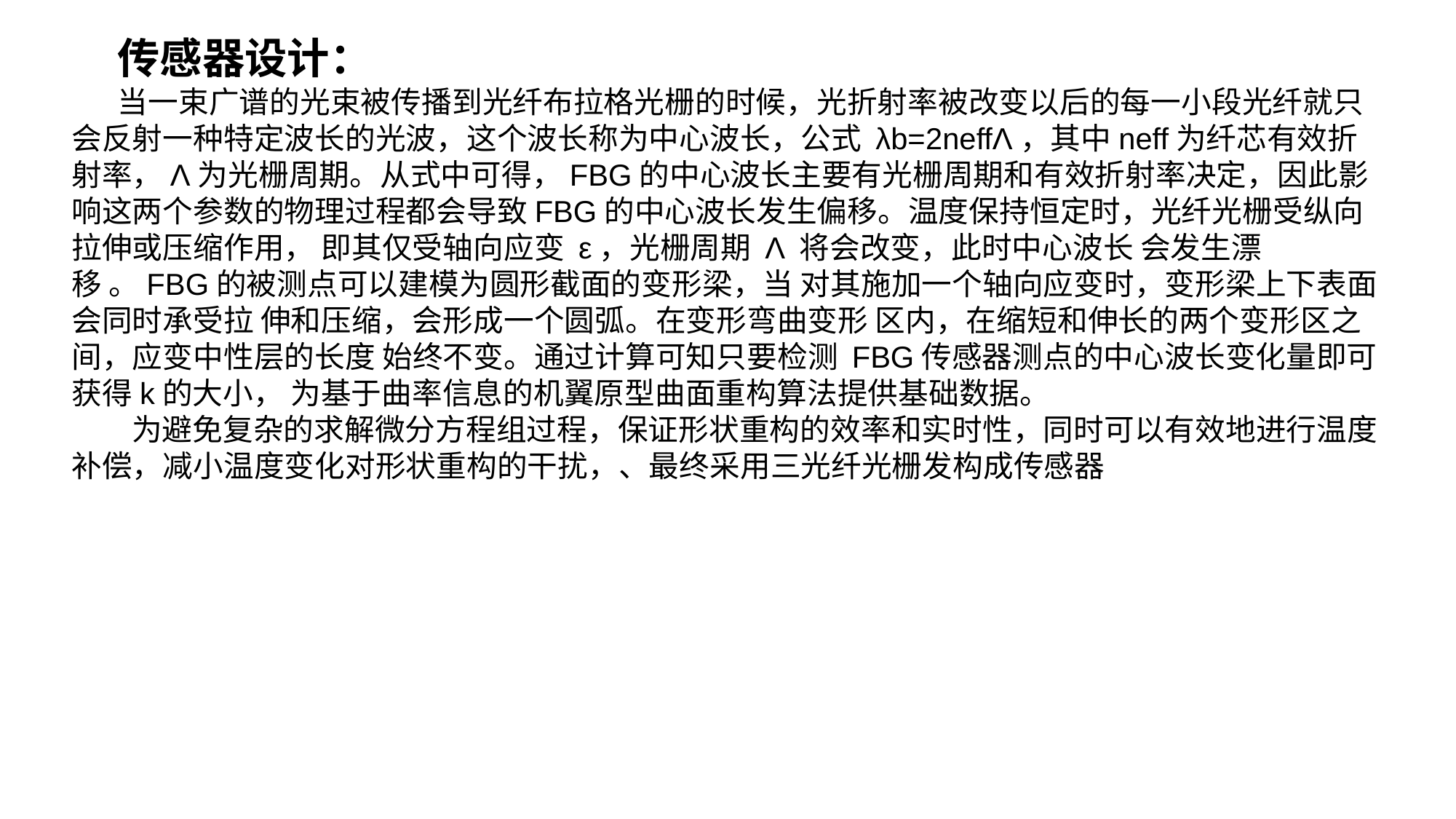

传感器设计：
当一束广谱的光束被传播到光纤布拉格光栅的时候，光折射率被改变以后的每一小段光纤就只会反射一种特定波长的光波，这个波长称为中心波长，公式 λb=2neffΛ，其中neff为纤芯有效折射率，Λ为光栅周期。从式中可得，FBG的中心波长主要有光栅周期和有效折射率决定，因此影响这两个参数的物理过程都会导致FBG的中心波长发生偏移。温度保持恒定时，光纤光栅受纵向拉伸或压缩作用， 即其仅受轴向应变 ε，光栅周期 Λ 将会改变，此时中心波长 会发生漂移 。FBG的被测点可以建模为圆形截面的变形梁，当 对其施加一个轴向应变时，变形梁上下表面会同时承受拉 伸和压缩，会形成一个圆弧。在变形弯曲变形 区内，在缩短和伸长的两个变形区之间，应变中性层的长度 始终不变。通过计算可知只要检测 FBG传感器测点的中心波长变化量即可获得k的大小， 为基于曲率信息的机翼原型曲面重构算法提供基础数据。
 为避免复杂的求解微分方程组过程，保证形状重构的效率和实时性，同时可以有效地进行温度补偿，减小温度变化对形状重构的干扰，、最终采用三光纤光栅发构成传感器